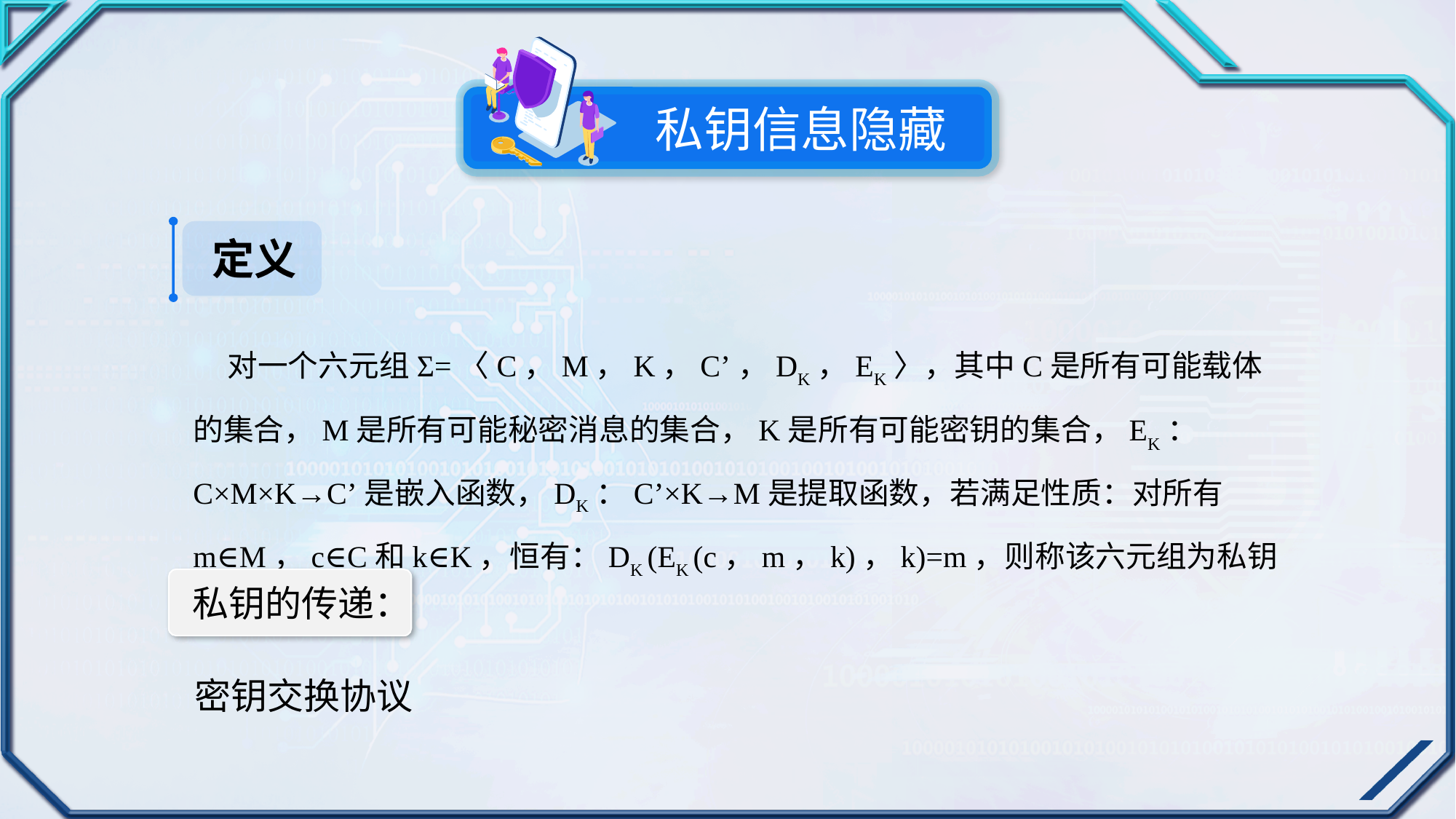

私钥信息隐藏

定义

    对一个六元组Σ=〈C，M，K，C’，DK，EK〉，其中C是所有可能载体的集合，M是所有可能秘密消息的集合，K是所有可能密钥的集合，EK：C×M×K→C’是嵌入函数，DK：C’×K→M是提取函数，若满足性质：对所有m∈M，c∈C和k∈K，恒有：DK (EK (c，m，k)，k)=m，则称该六元组为私钥信息隐藏系统。

私钥的传递：
密钥交换协议